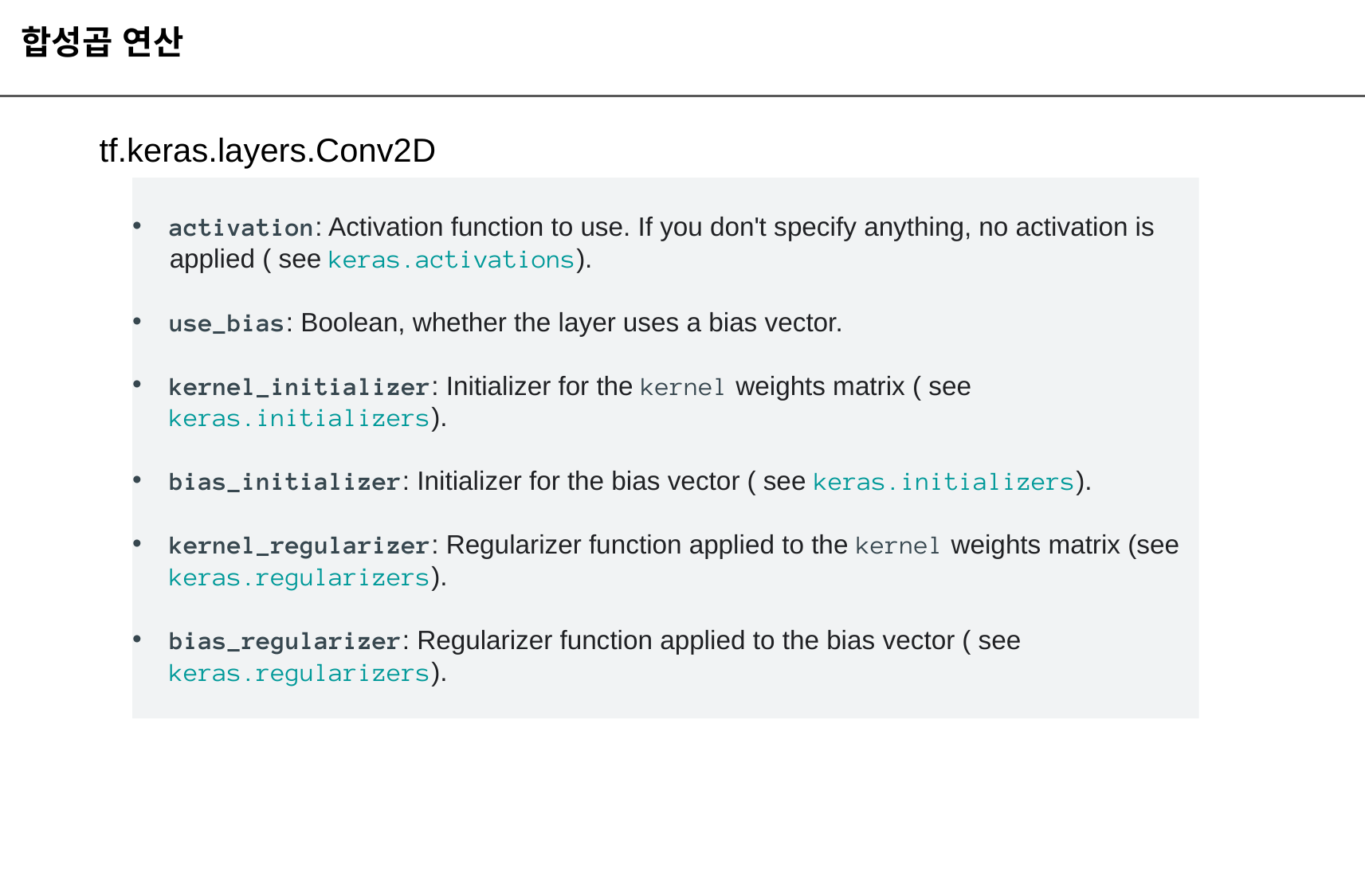

합성곱 연산
tf.keras.layers.Conv2D

activation: Activation function to use. If you don't specify anything, no activation is applied ( see keras.activations).

use_bias: Boolean, whether the layer uses a bias vector.

kernel_initializer: Initializer for the kernel weights matrix ( see keras.initializers).

bias_initializer: Initializer for the bias vector ( see keras.initializers).

kernel_regularizer: Regularizer function applied to the kernel weights matrix (see keras.regularizers).

bias_regularizer: Regularizer function applied to the bias vector ( see keras.regularizers).